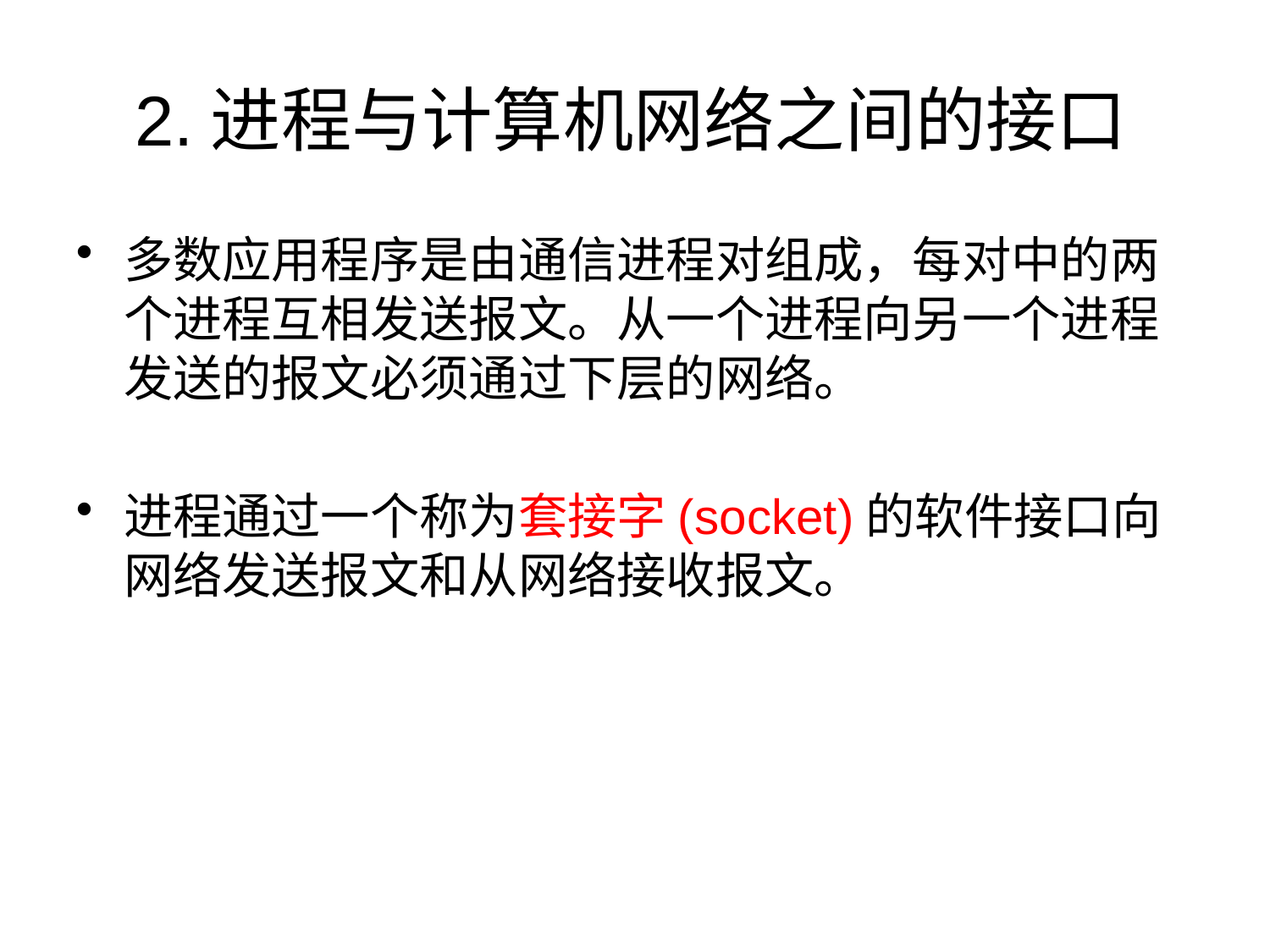

# 2.进程与计算机网络之间的接口
多数应用程序是由通信进程对组成，每对中的两个进程互相发送报文。从一个进程向另一个进程发送的报文必须通过下层的网络。

进程通过一个称为套接字(socket)的软件接口向网络发送报文和从网络接收报文。